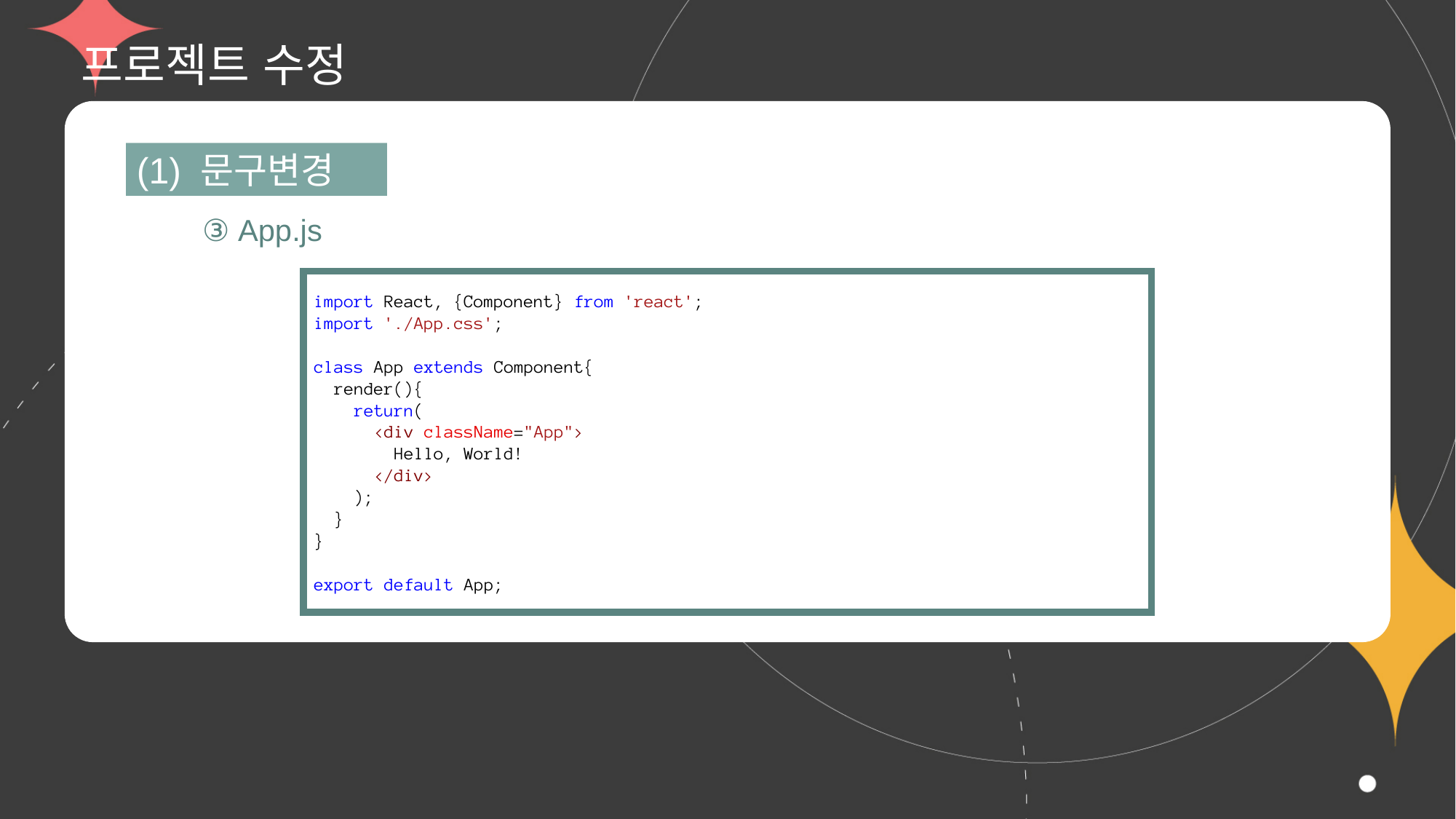

# 프로젝트 수정
(1) 문구변경
③ App.js
import React, {Component} from 'react';
import './App.css';
class App extends Component{
  render(){
    return(
      <div className="App">
        Hello, World!
      </div>
    );
  }
}
export default App;